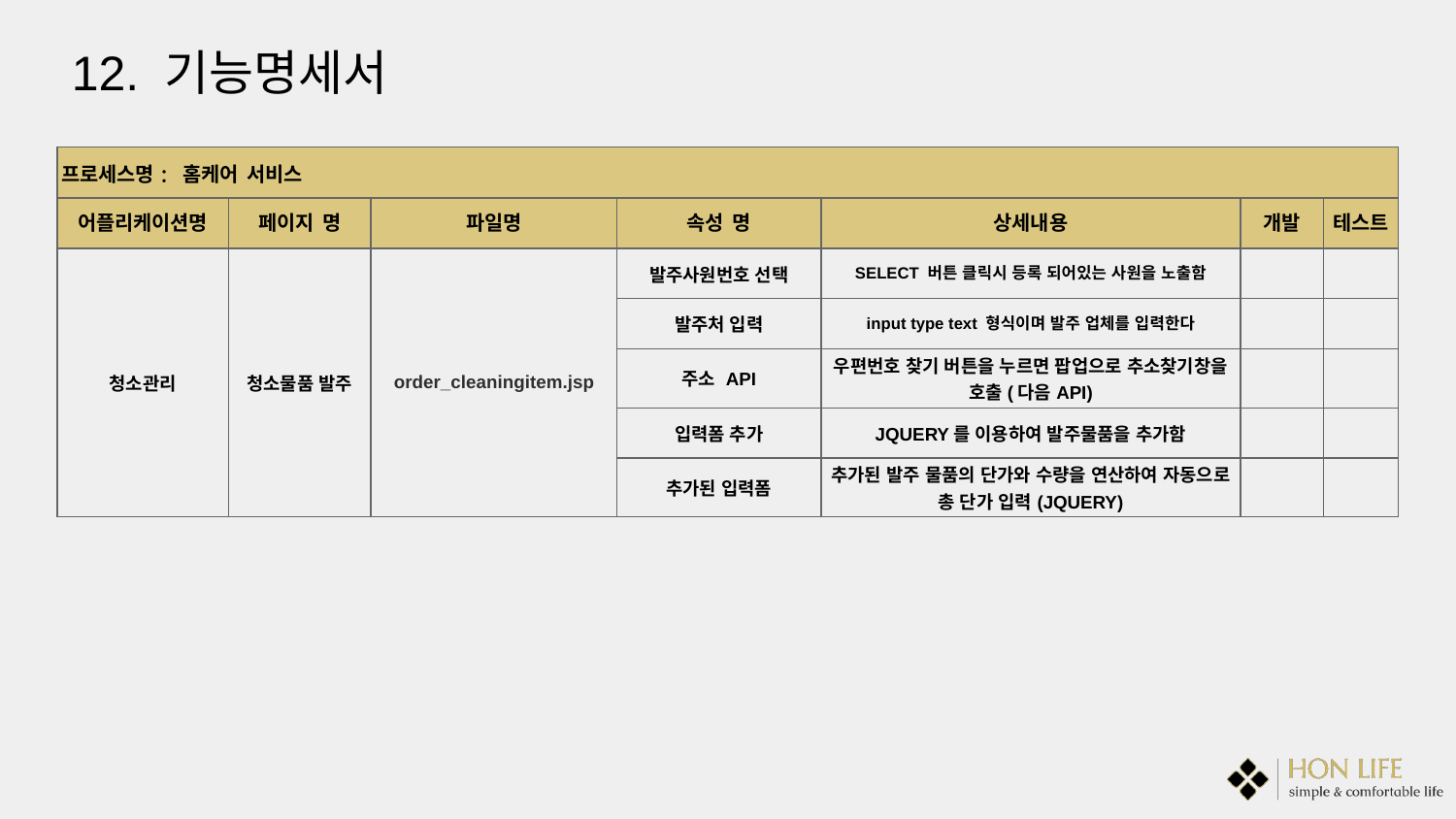

12. 기능명세서

| 프로세스명: 홈케어 서비스 |  |  |  |  |  |  |
| --- | --- | --- | --- | --- | --- | --- |
| 어플리케이션명 | 페이지 명 | 파일명 | 속성 명 | 상세내용 | 개발 | 테스트 |
| 청소관리 | 청소물품 발주 | order\_cleaningitem.jsp | 발주사원번호 선택 | SELECT 버튼 클릭시 등록 되어있는 사원을 노출함 |  |  |
|  |  |  | 발주처 입력 | input type text 형식이며 발주 업체를 입력한다 |  |  |
|  |  |  | 주소 API | 우편번호 찾기 버튼을 누르면 팝업으로 추소찾기창을 호출(다음API) |  |  |
|  |  |  | 입력폼 추가 | JQUERY를 이용하여 발주물품을 추가함 |  |  |
|  |  |  | 추가된 입력폼 | 추가된 발주 물품의 단가와 수량을 연산하여 자동으로 총 단가 입력(JQUERY) |  |  |